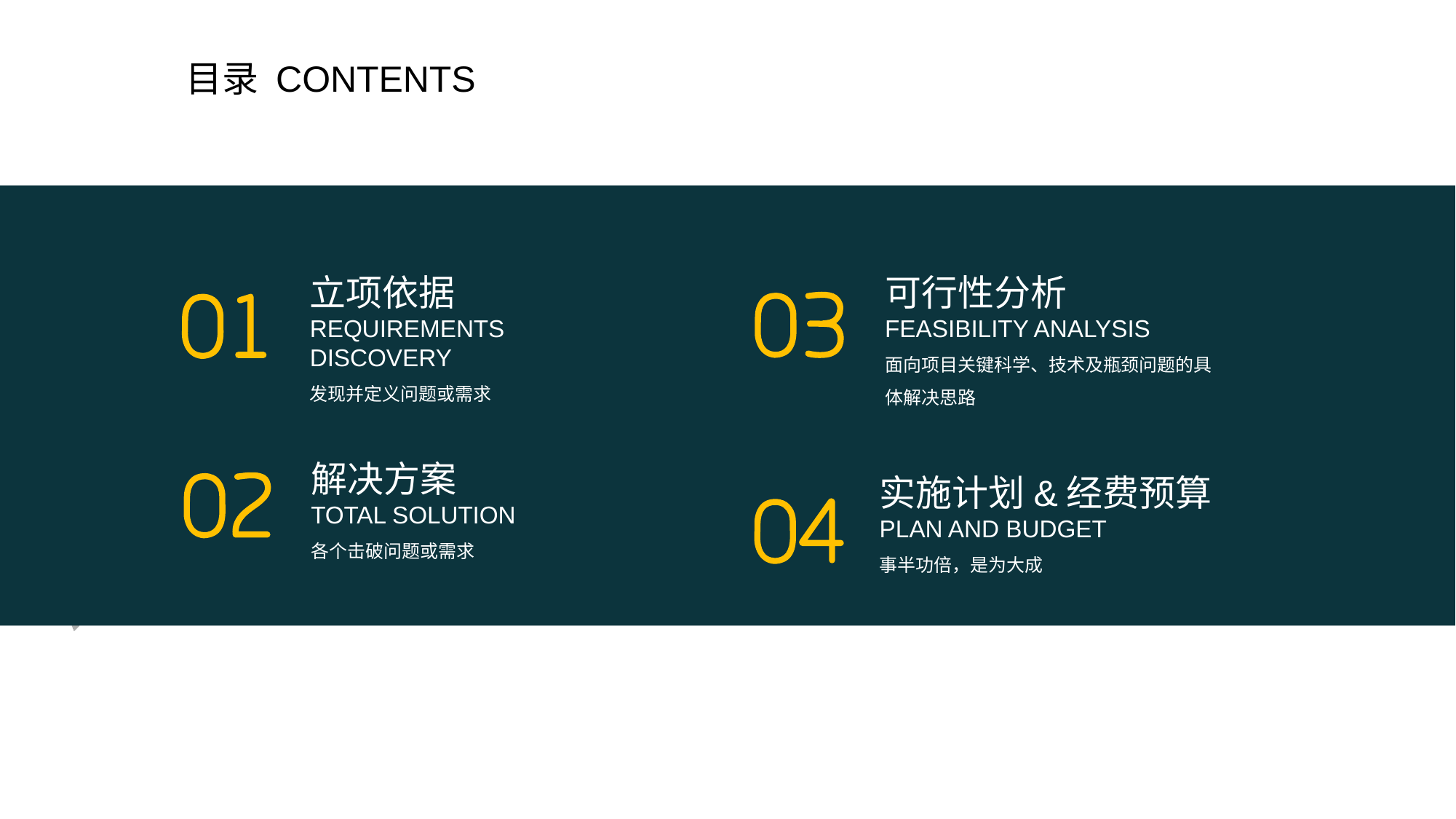

# 目录 CONTENTS

立项依据
REQUIREMENTS DISCOVERY
发现并定义问题或需求
可行性分析
FEASIBILITY ANALYSIS
面向项目关键科学、技术及瓶颈问题的具体解决思路

解决方案
TOTAL SOLUTION
各个击破问题或需求
实施计划&经费预算
PLAN AND BUDGET
事半功倍，是为大成